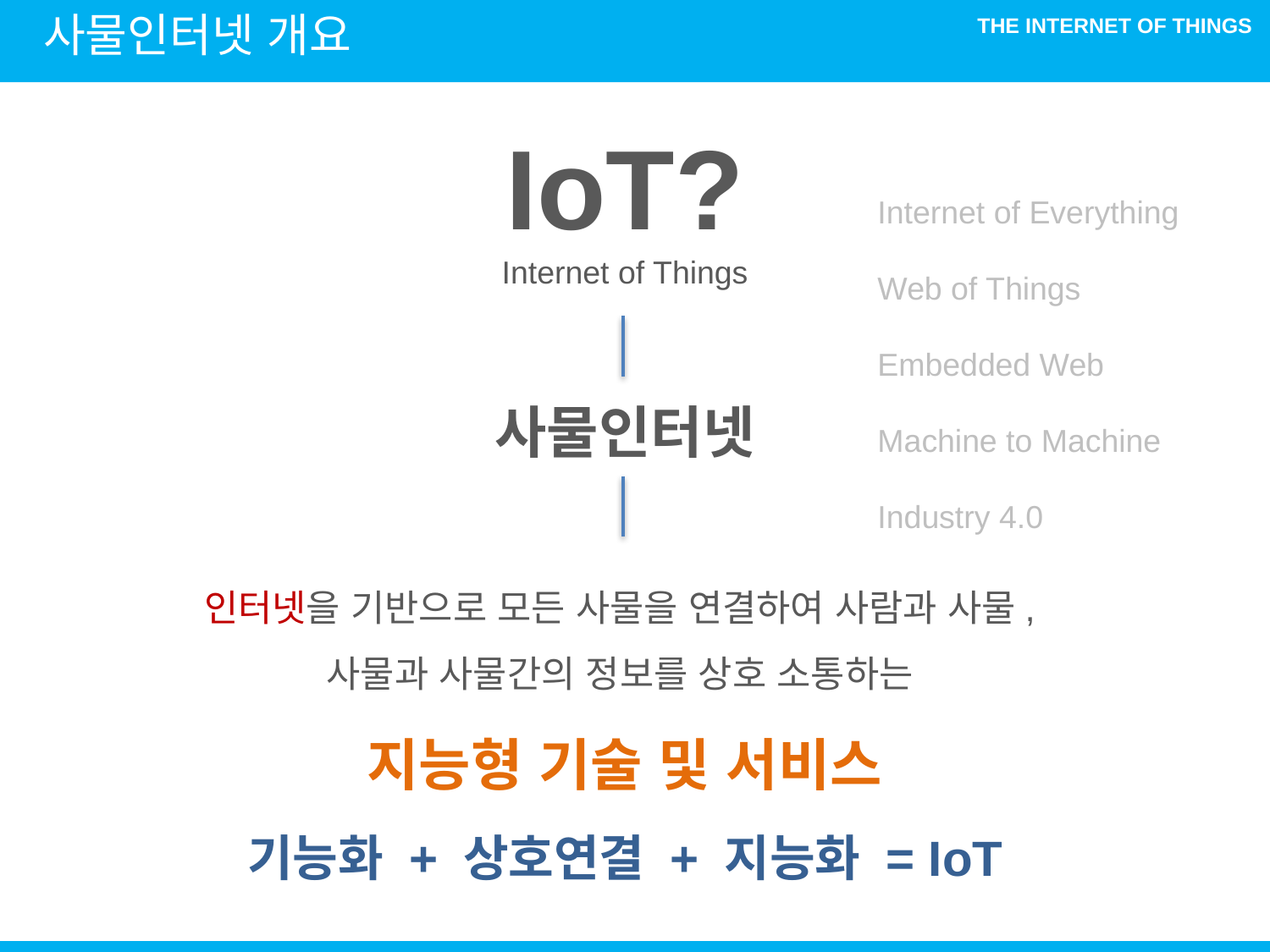

사물인터넷 개요
IoT?
Internet of Things
Internet of Everything
Web of Things
Embedded Web
Machine to Machine
Industry 4.0
사물인터넷
인터넷을 기반으로 모든 사물을 연결하여 사람과 사물,
사물과 사물간의 정보를 상호 소통하는
지능형 기술 및 서비스
기능화 + 상호연결 + 지능화 = IoT